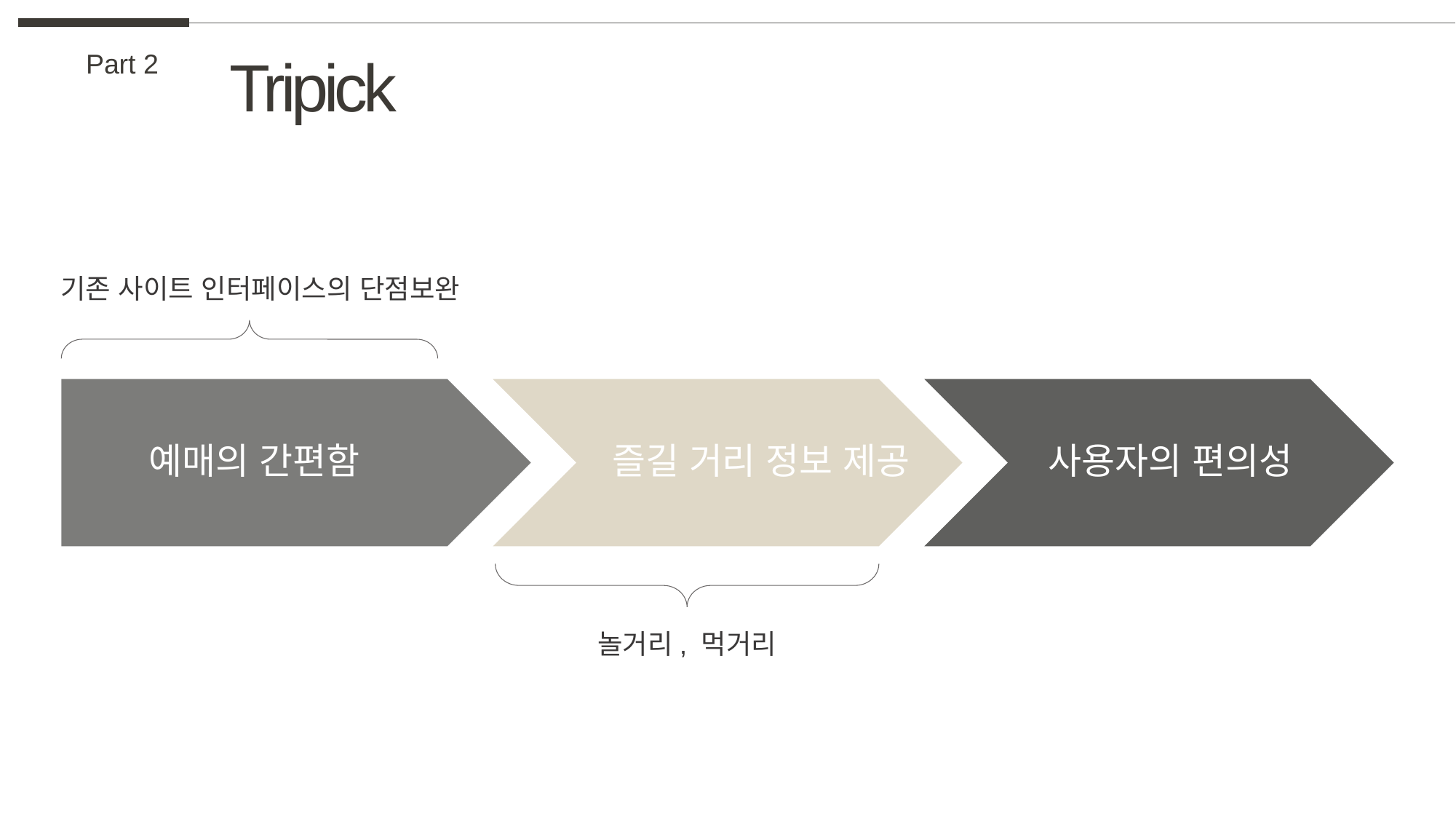

Tripick
Part 2

기존 사이트 인터페이스의 단점보완

즐길 거리 정보 제공
사용자의 편의성
예매의 간편함
놀거리, 먹거리